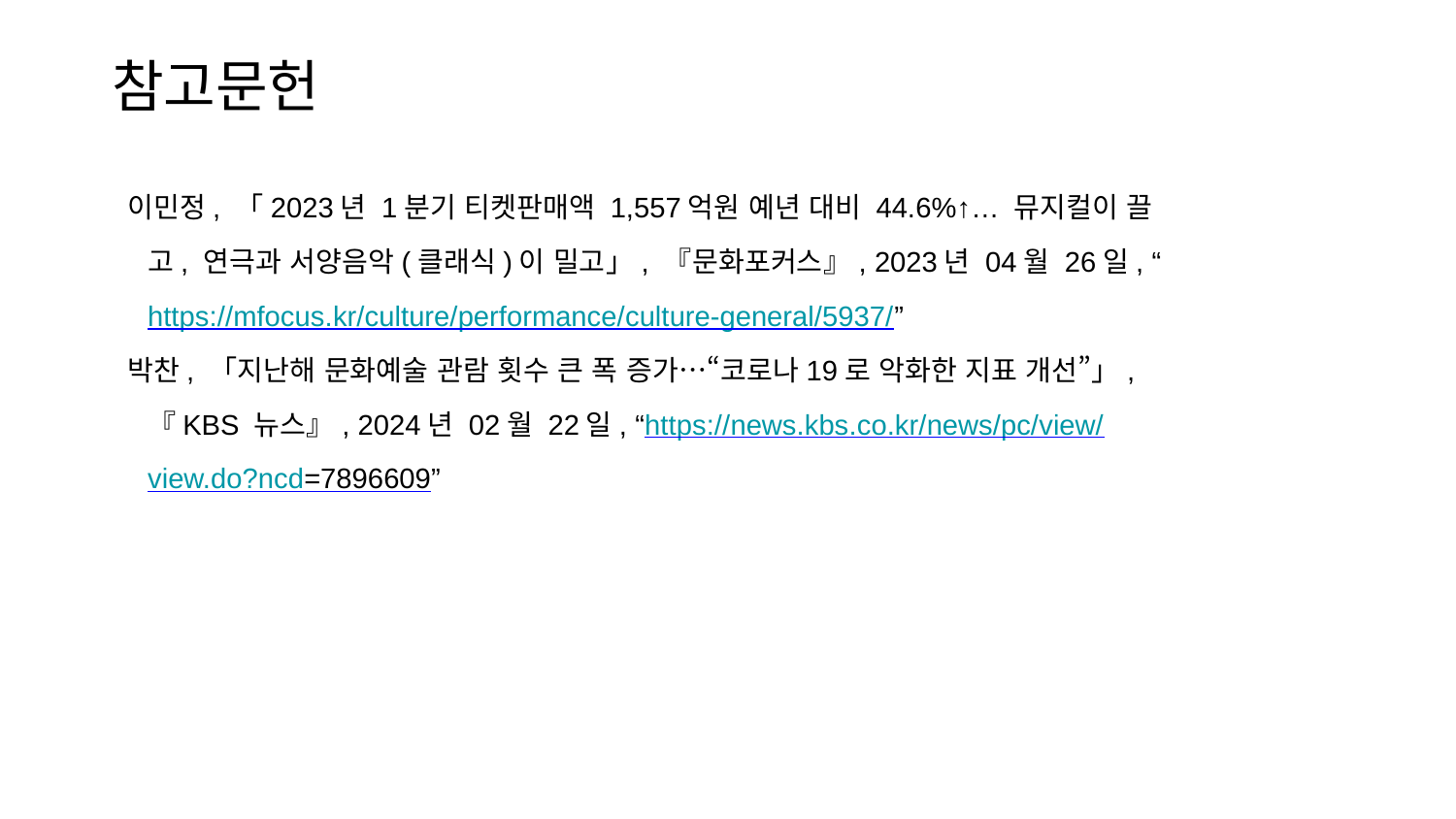

# 참고문헌
이민정, 「2023년 1분기 티켓판매액 1,557억원 예년 대비 44.6%↑… 뮤지컬이 끌고, 연극과 서양음악(클래식)이 밀고」, 『문화포커스』, 2023년 04월 26일, “https://mfocus.kr/culture/performance/culture-general/5937/”
박찬, 「지난해 문화예술 관람 횟수 큰 폭 증가…“코로나19로 악화한 지표 개선”」, 『KBS 뉴스』, 2024년 02월 22일, “https://news.kbs.co.kr/news/pc/view/view.do?ncd=7896609”